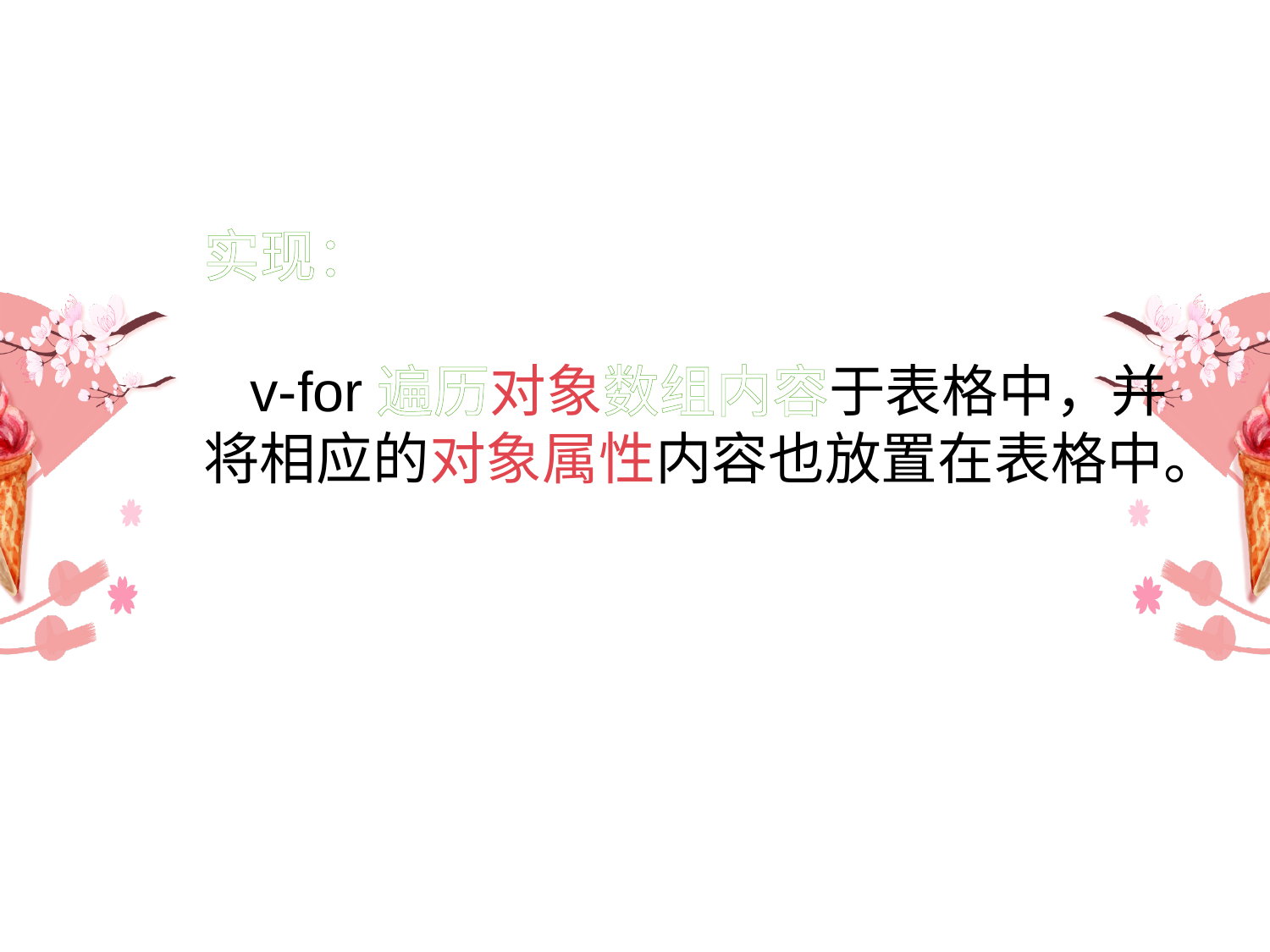

实现：

   v-for遍历对象数组内容于表格中，并将相应的对象属性内容也放置在表格中。